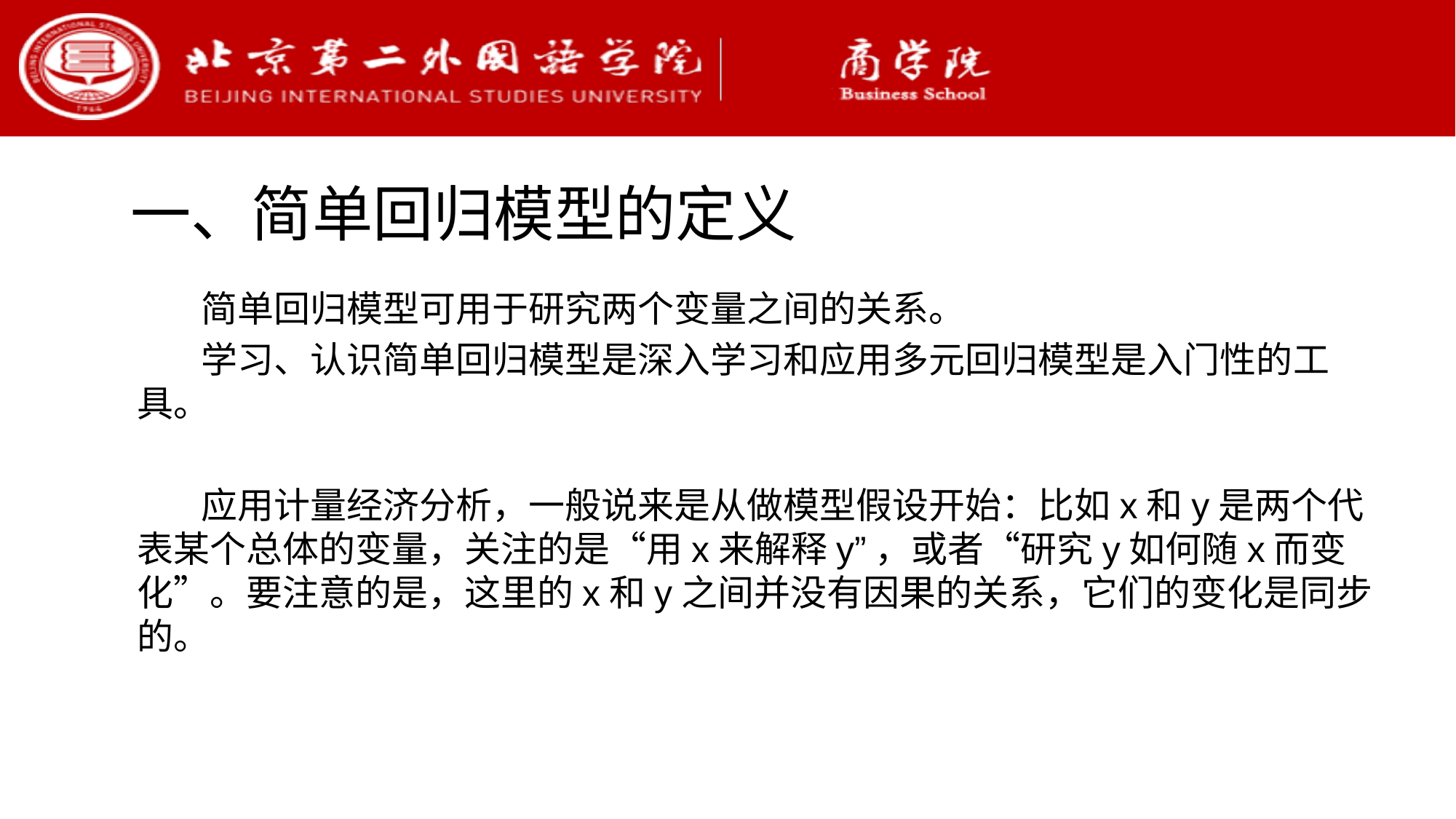

一、简单回归模型的定义
简单回归模型可用于研究两个变量之间的关系。
学习、认识简单回归模型是深入学习和应用多元回归模型是入门性的工具。

应用计量经济分析，一般说来是从做模型假设开始：比如x和y是两个代表某个总体的变量，关注的是“用x来解释y”，或者“研究y如何随x而变化”。要注意的是，这里的x和y之间并没有因果的关系，它们的变化是同步的。